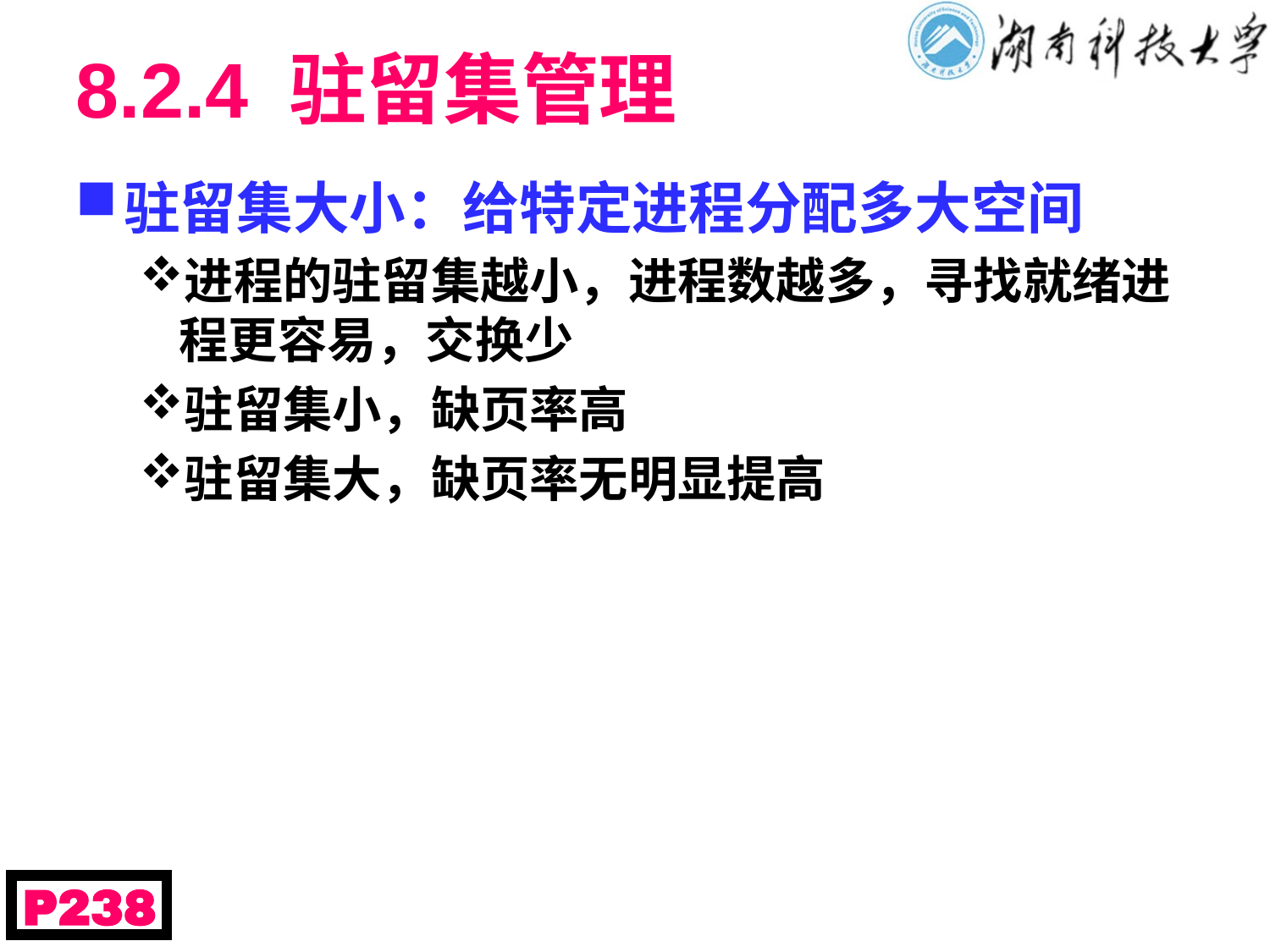

# 8.2.4 驻留集管理
驻留集大小：给特定进程分配多大空间
进程的驻留集越小，进程数越多，寻找就绪进程更容易，交换少
驻留集小，缺页率高
驻留集大，缺页率无明显提高
P238